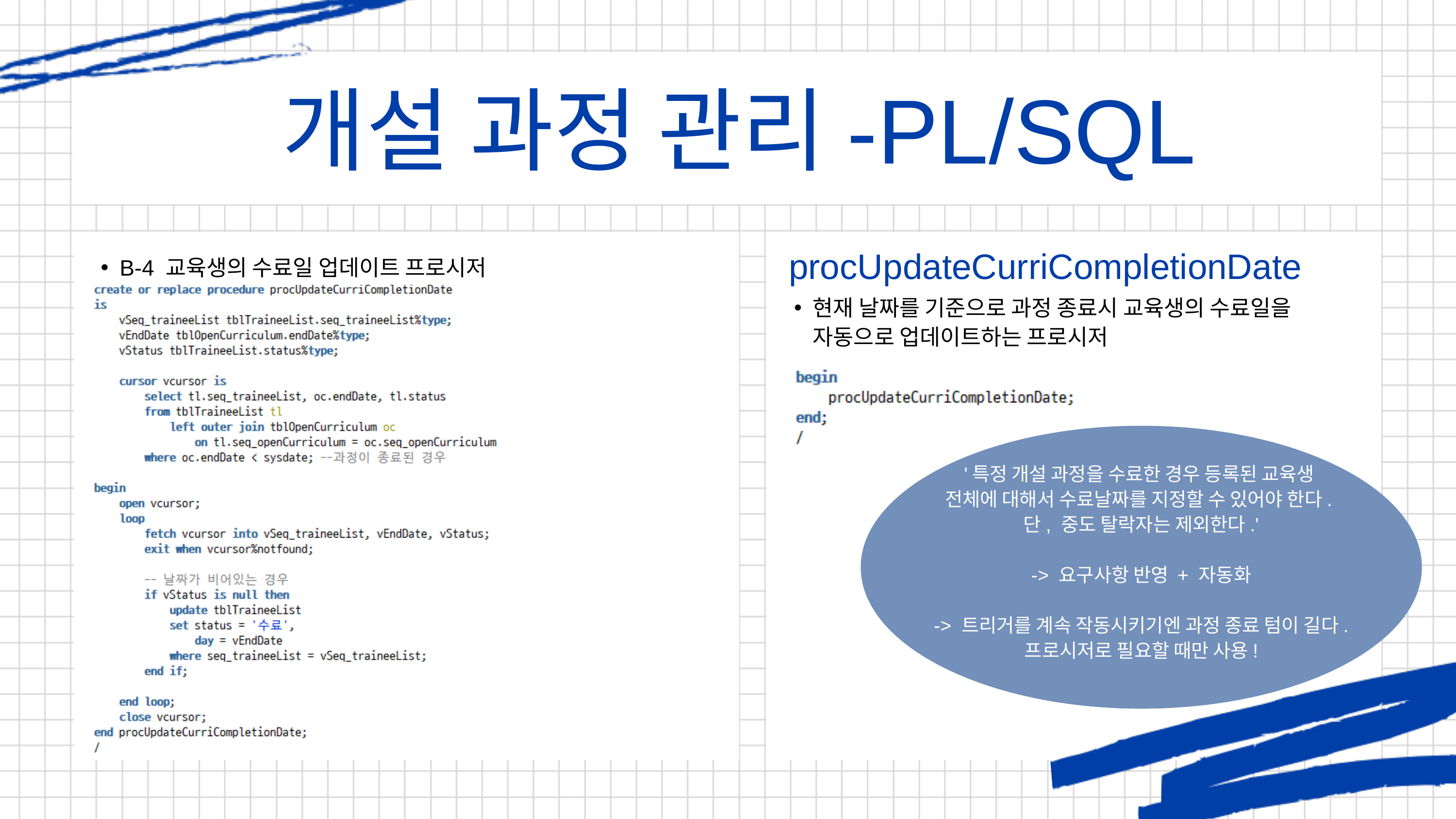

개설 과정 관리-PL/SQL

procUpdateCurriCompletionDate
B-5
B-4 교육생의 수료일 업데이트 프로시저

현재 날짜를 기준으로 과정 종료시 교육생의 수료일을 자동으로 업데이트하는 프로시저

'특정 개설 과정을 수료한 경우 등록된 교육생
전체에 대해서 수료날짜를 지정할 수 있어야 한다.
단, 중도 탈락자는 제외한다.'

-> 요구사항 반영 + 자동화

-> 트리거를 계속 작동시키기엔 과정 종료 텀이 길다.
프로시저로 필요할 때만 사용!